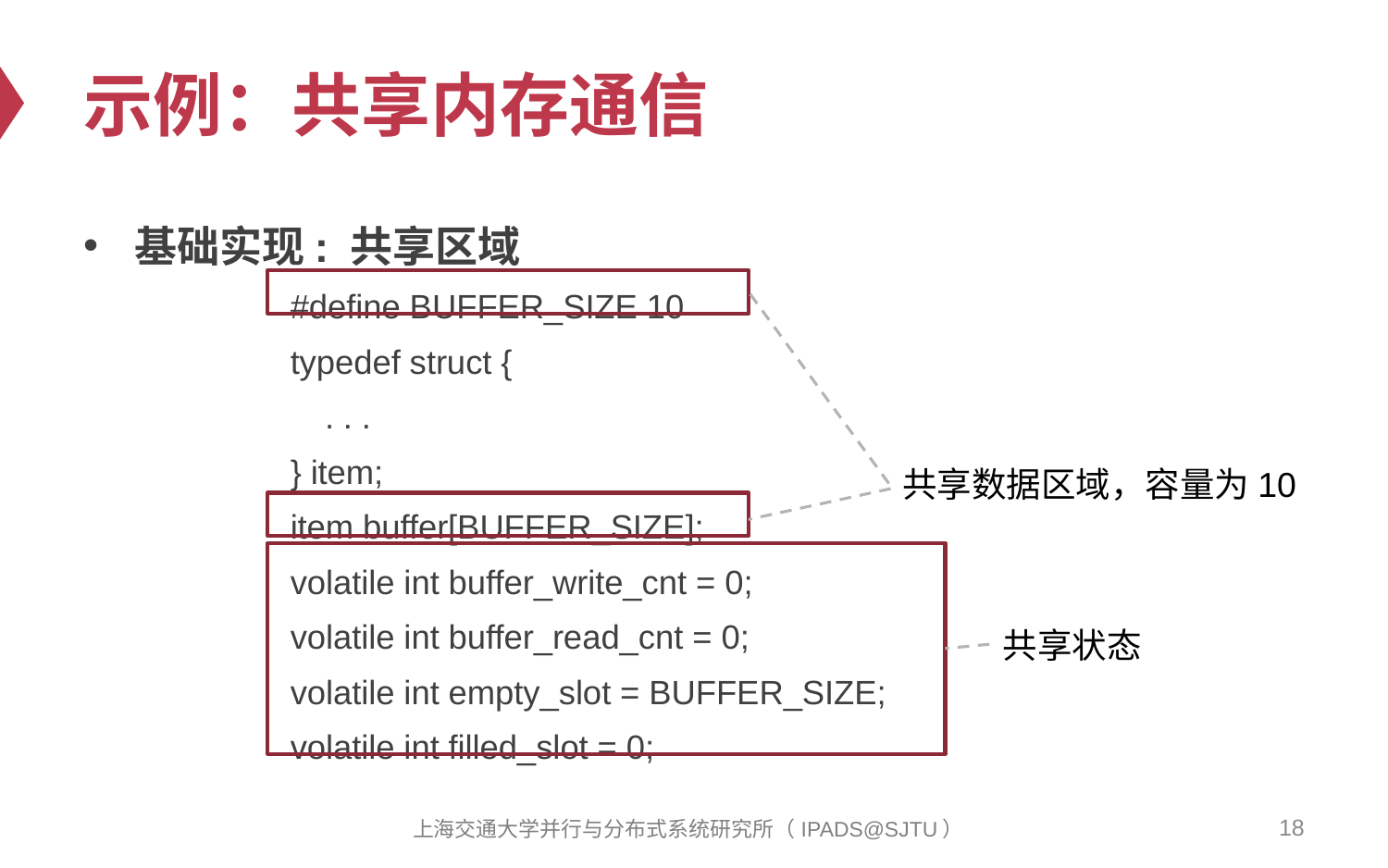

# 示例：共享内存通信
基础实现: 共享区域
#define BUFFER_SIZE 10
typedef struct {
	. . .
} item;
item buffer[BUFFER_SIZE];
volatile int buffer_write_cnt = 0;
volatile int buffer_read_cnt = 0;
volatile int empty_slot = BUFFER_SIZE;
volatile int filled_slot = 0;

共享数据区域，容量为10

共享状态
18
上海交通大学并行与分布式系统研究所（IPADS@SJTU）